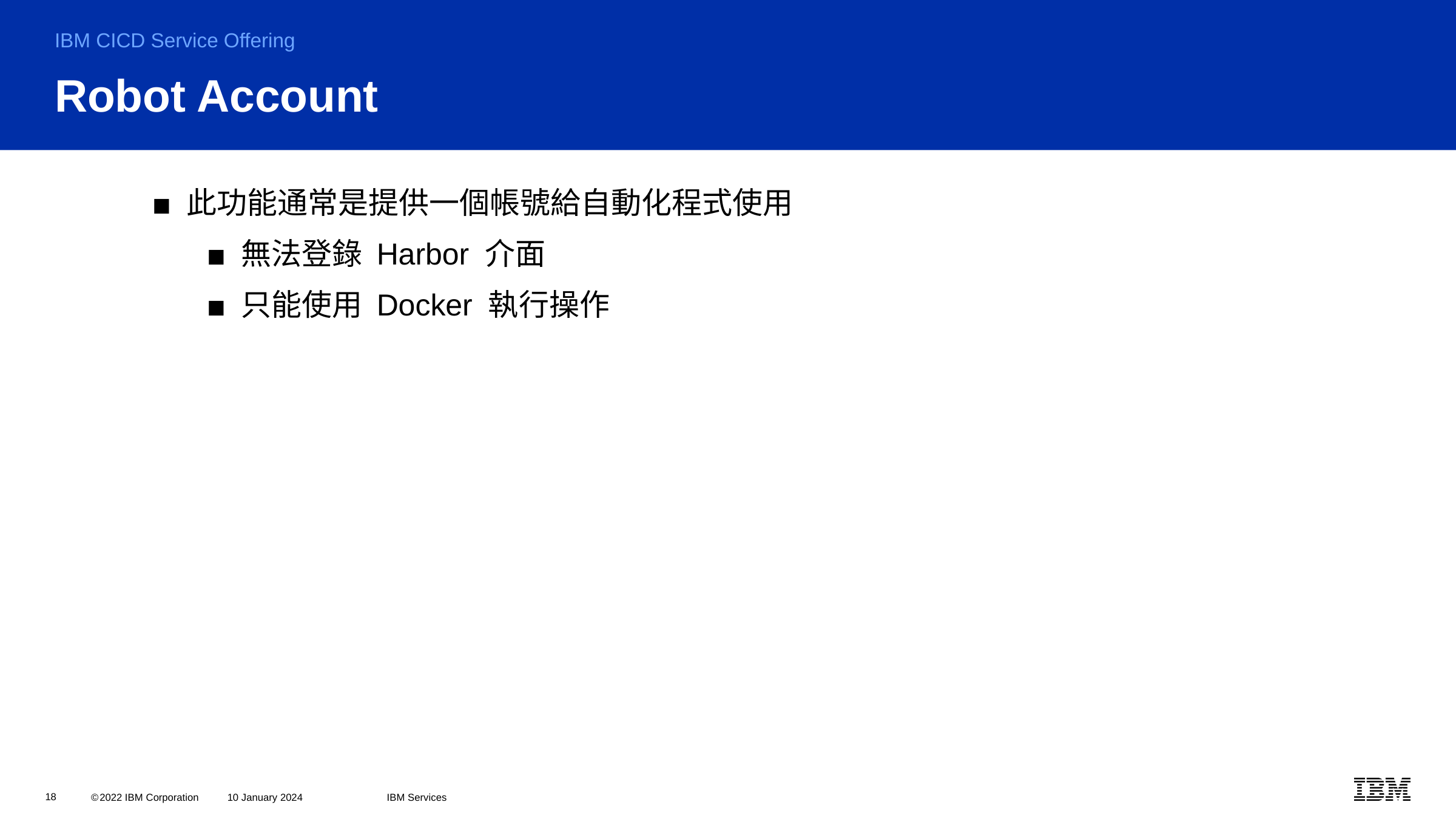

IBM CICD Service Offering
# Robot Account
此功能通常是提供一個帳號給自動化程式使用
無法登錄 Harbor 介面
只能使用 Docker 執行操作